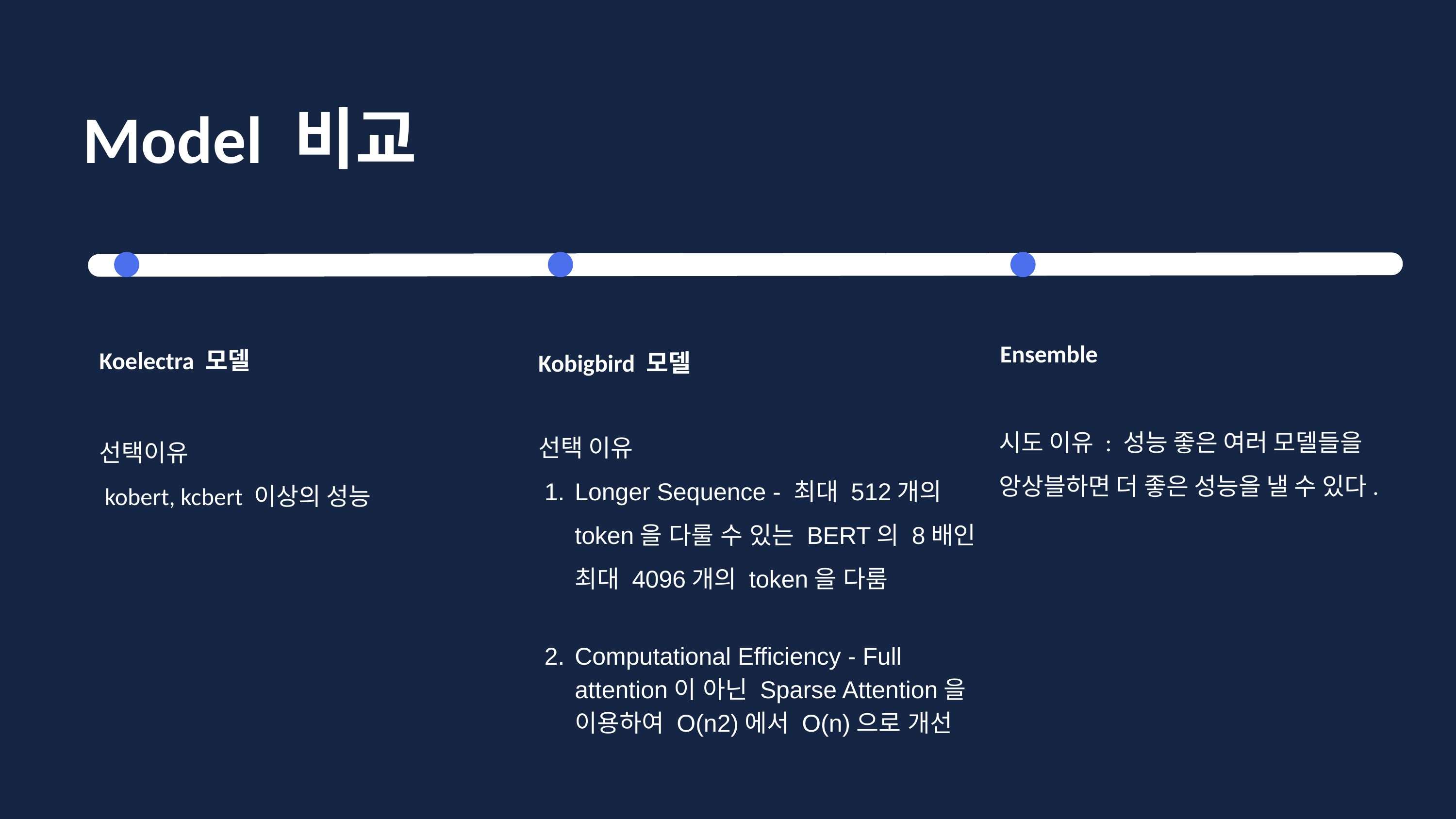

Model 비교

Ensemble
시도 이유 : 성능 좋은 여러 모델들을
앙상블하면 더 좋은 성능을 낼 수 있다.
Koelectra 모델
선택이유
 kobert, kcbert 이상의 성능

Kobigbird 모델
선택 이유
Longer Sequence - 최대 512개의 token을 다룰 수 있는 BERT의 8배인 최대 4096개의 token을 다룸

Computational Efficiency - Full attention이 아닌 Sparse Attention을 이용하여 O(n2)에서 O(n)으로 개선